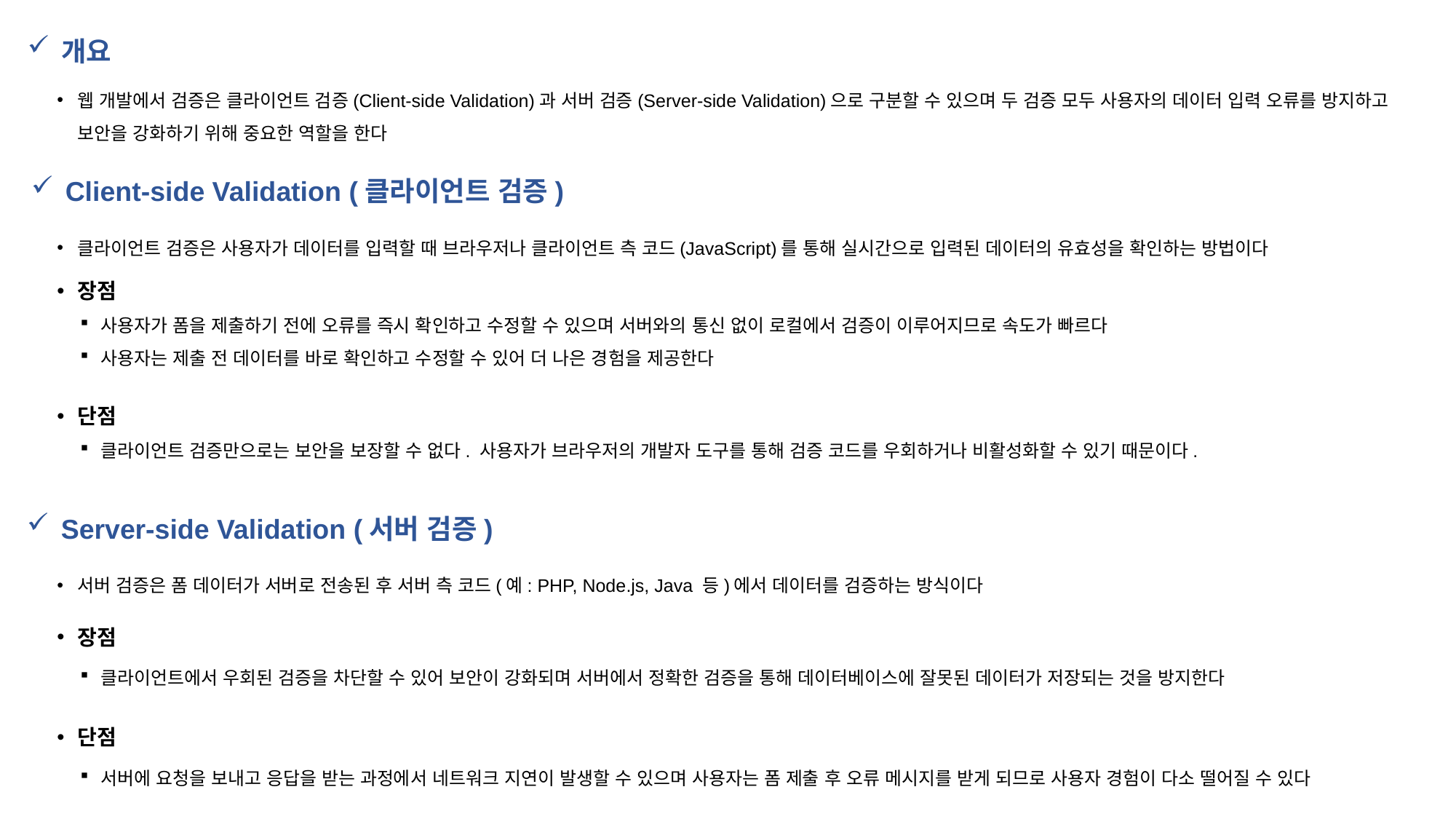

개요
웹 개발에서 검증은 클라이언트 검증(Client-side Validation)과 서버 검증(Server-side Validation)으로 구분할 수 있으며 두 검증 모두 사용자의 데이터 입력 오류를 방지하고 보안을 강화하기 위해 중요한 역할을 한다
Client-side Validation (클라이언트 검증)
클라이언트 검증은 사용자가 데이터를 입력할 때 브라우저나 클라이언트 측 코드(JavaScript)를 통해 실시간으로 입력된 데이터의 유효성을 확인하는 방법이다
장점
사용자가 폼을 제출하기 전에 오류를 즉시 확인하고 수정할 수 있으며 서버와의 통신 없이 로컬에서 검증이 이루어지므로 속도가 빠르다
사용자는 제출 전 데이터를 바로 확인하고 수정할 수 있어 더 나은 경험을 제공한다
단점
클라이언트 검증만으로는 보안을 보장할 수 없다. 사용자가 브라우저의 개발자 도구를 통해 검증 코드를 우회하거나 비활성화할 수 있기 때문이다.
Server-side Validation (서버 검증)
서버 검증은 폼 데이터가 서버로 전송된 후 서버 측 코드(예: PHP, Node.js, Java 등)에서 데이터를 검증하는 방식이다
장점
클라이언트에서 우회된 검증을 차단할 수 있어 보안이 강화되며 서버에서 정확한 검증을 통해 데이터베이스에 잘못된 데이터가 저장되는 것을 방지한다
단점
서버에 요청을 보내고 응답을 받는 과정에서 네트워크 지연이 발생할 수 있으며 사용자는 폼 제출 후 오류 메시지를 받게 되므로 사용자 경험이 다소 떨어질 수 있다